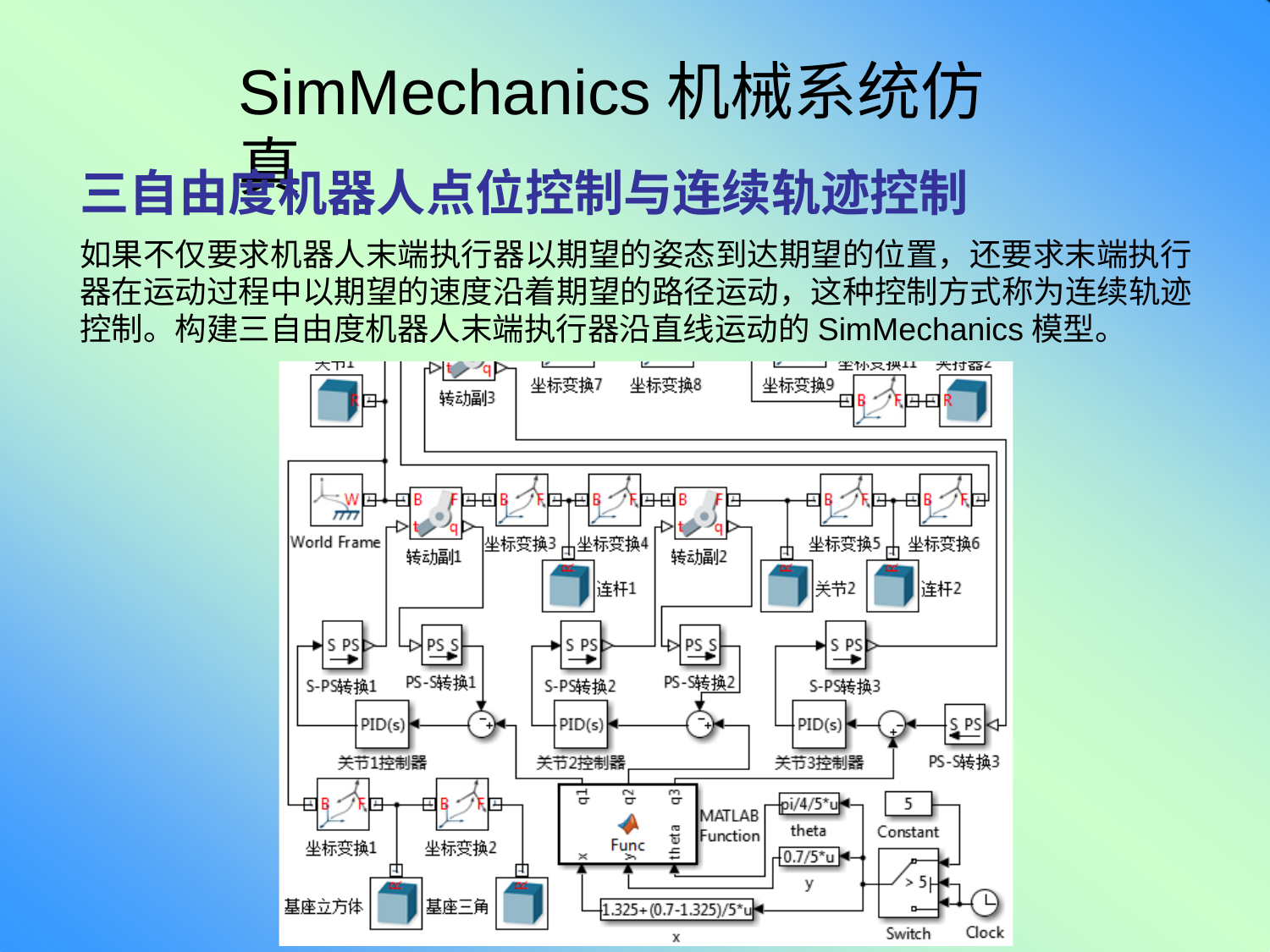

# SimMechanics机械系统仿真
三自由度机器人点位控制与连续轨迹控制
如果不仅要求机器人末端执行器以期望的姿态到达期望的位置，还要求末端执行 器在运动过程中以期望的速度沿着期望的路径运动，这种控制方式称为连续轨迹 控制。构建三自由度机器人末端执行器沿直线运动的SimMechanics模型。